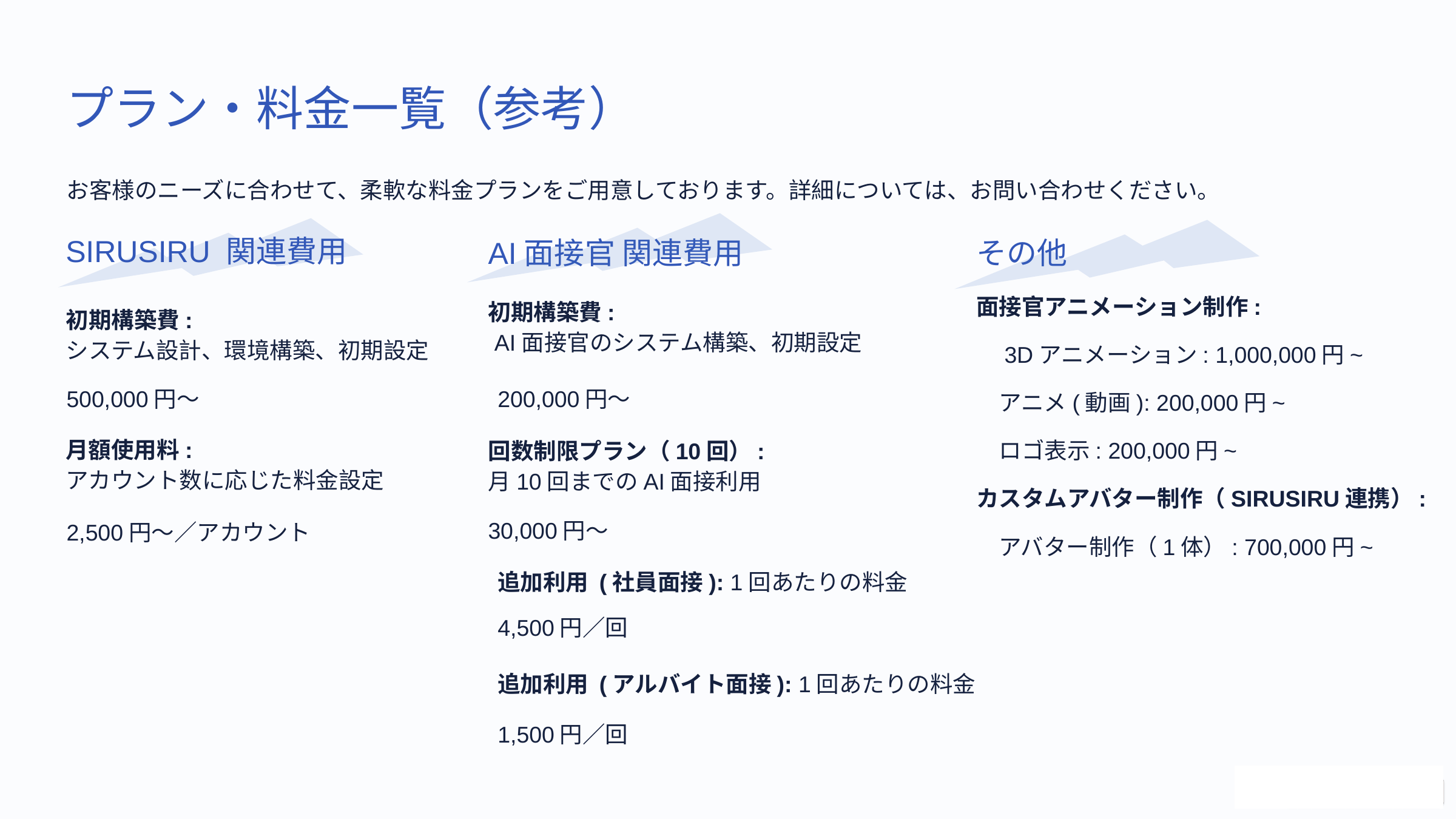

プラン・料金一覧（参考）

お客様のニーズに合わせて、柔軟な料金プランをご用意しております。詳細については、お問い合わせください。
SIRUSIRU 関連費用
AI面接官 関連費用
その他
面接官アニメーション制作:
初期構築費:
 AI面接官のシステム構築、初期設定
初期構築費:
システム設計、環境構築、初期設定
　3Dアニメーション: 1,000,000円~
500,000円〜
200,000円〜
　アニメ(動画): 200,000円~

月額使用料:
アカウント数に応じた料金設定
　ロゴ表示: 200,000円~
回数制限プラン（10回）:
月10回までのAI面接利用
カスタムアバター制作（SIRUSIRU連携）:
30,000円〜
2,500円〜／アカウント
　アバター制作（1体）: 700,000円~
追加利用 (社員面接): 1回あたりの料金
4,500円／回
追加利用 (アルバイト面接): 1回あたりの料金
1,500円／回